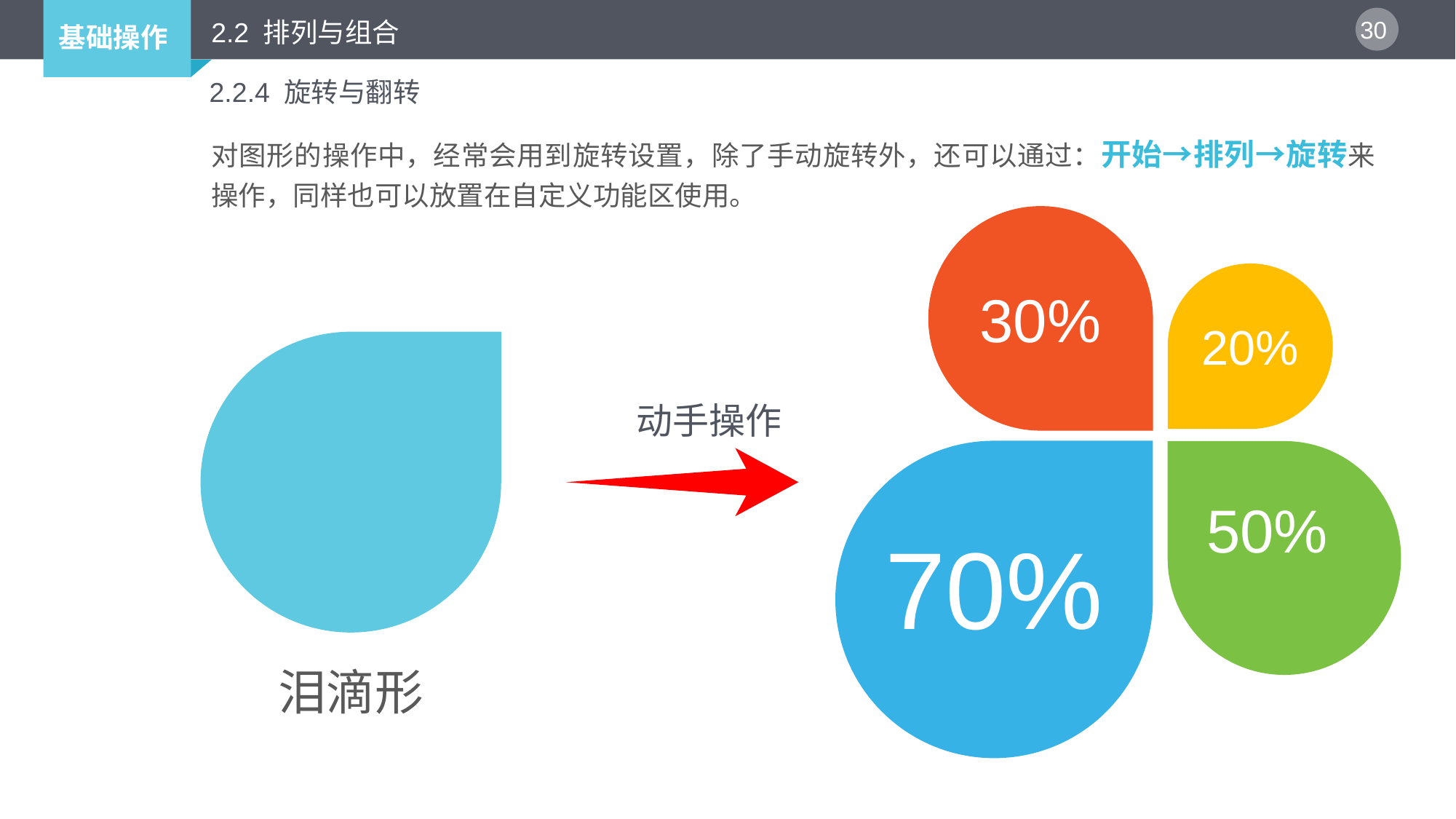

2.2 排列与组合
2.2.4 旋转与翻转
对图形的操作中，经常会用到旋转设置，除了手动旋转外，还可以通过：开始→排列→旋转来操作，同样也可以放置在自定义功能区使用。

30%
20%

动手操作

50%
70%
泪滴形